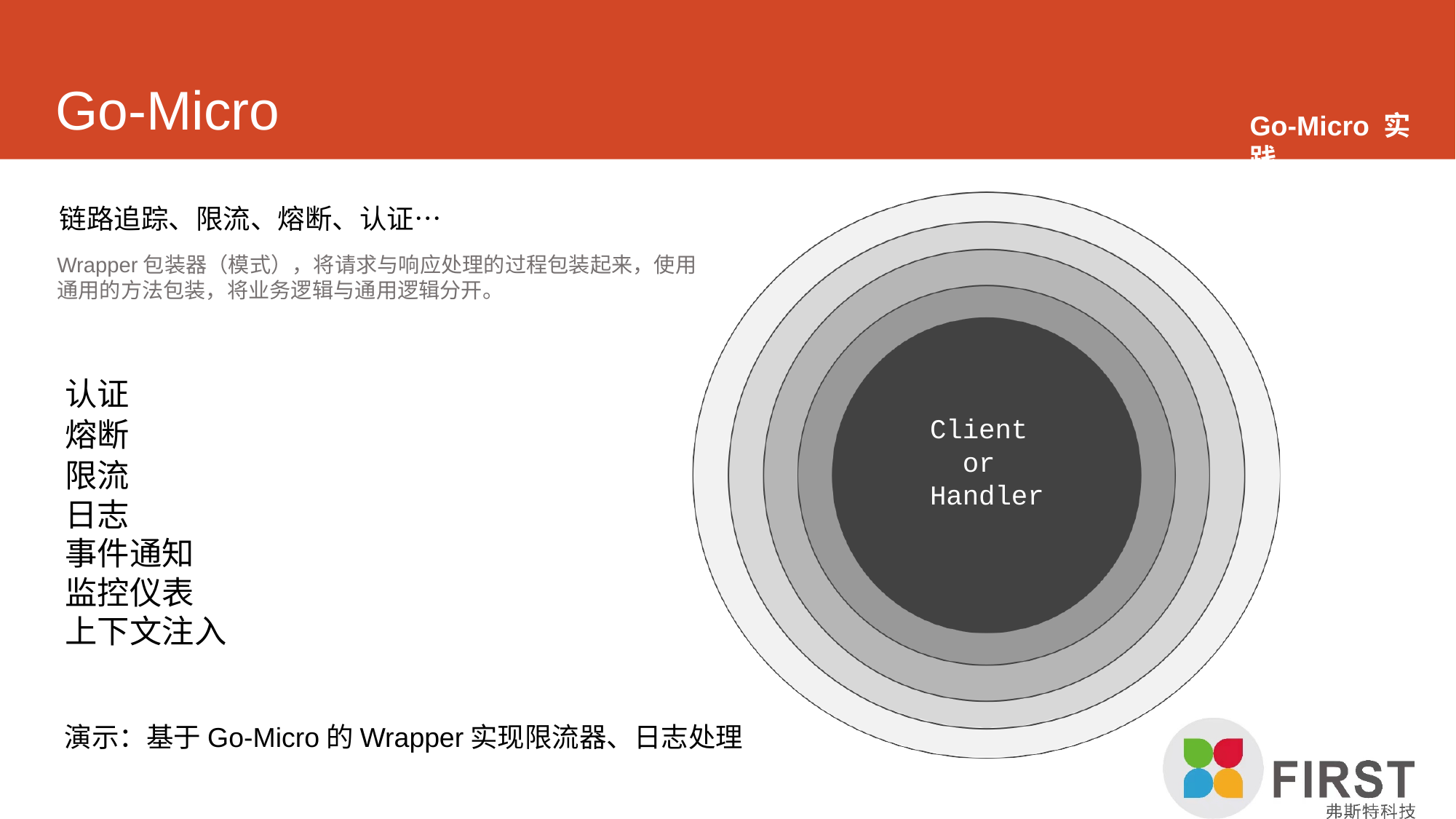

# Go-Micro
Go-Micro 实践

链路追踪、限流、熔断、认证…
Wrapper包装器（模式），将请求与响应处理的过程包装起来，使用
通用的方法包装，将业务逻辑与通用逻辑分开。
认证
熔断
限流
日志
事件通知
监控仪表
上下文注入
Client  or  Handler
演示：基于Go-Micro的Wrapper实现限流器、日志处理